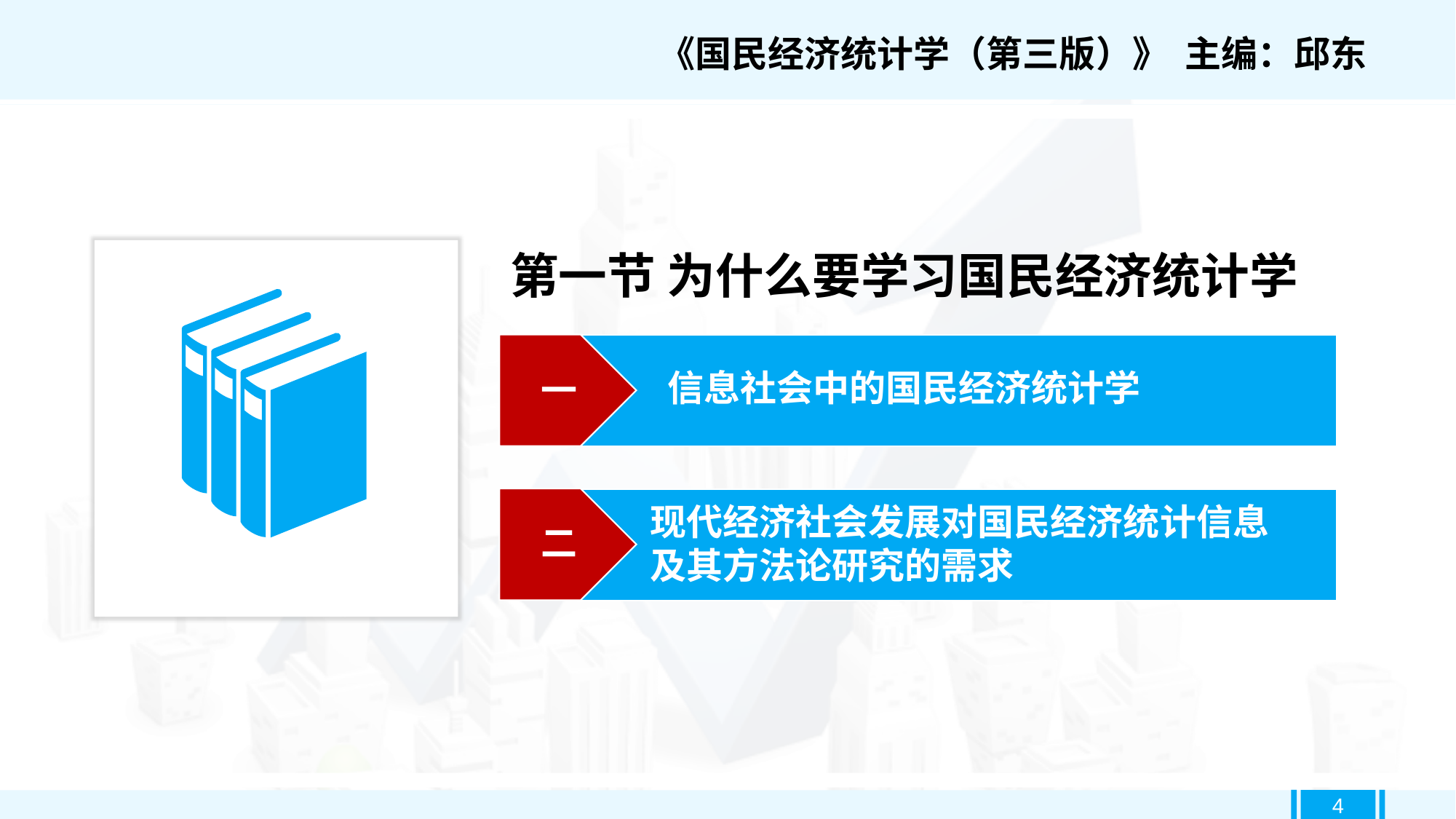

《国民经济统计学（第三版）》  主编：邱东

第一节 为什么要学习国民经济统计学

一

信息社会中的国民经济统计学

二

现代经济社会发展对国民经济统计信息
及其方法论研究的需求
4